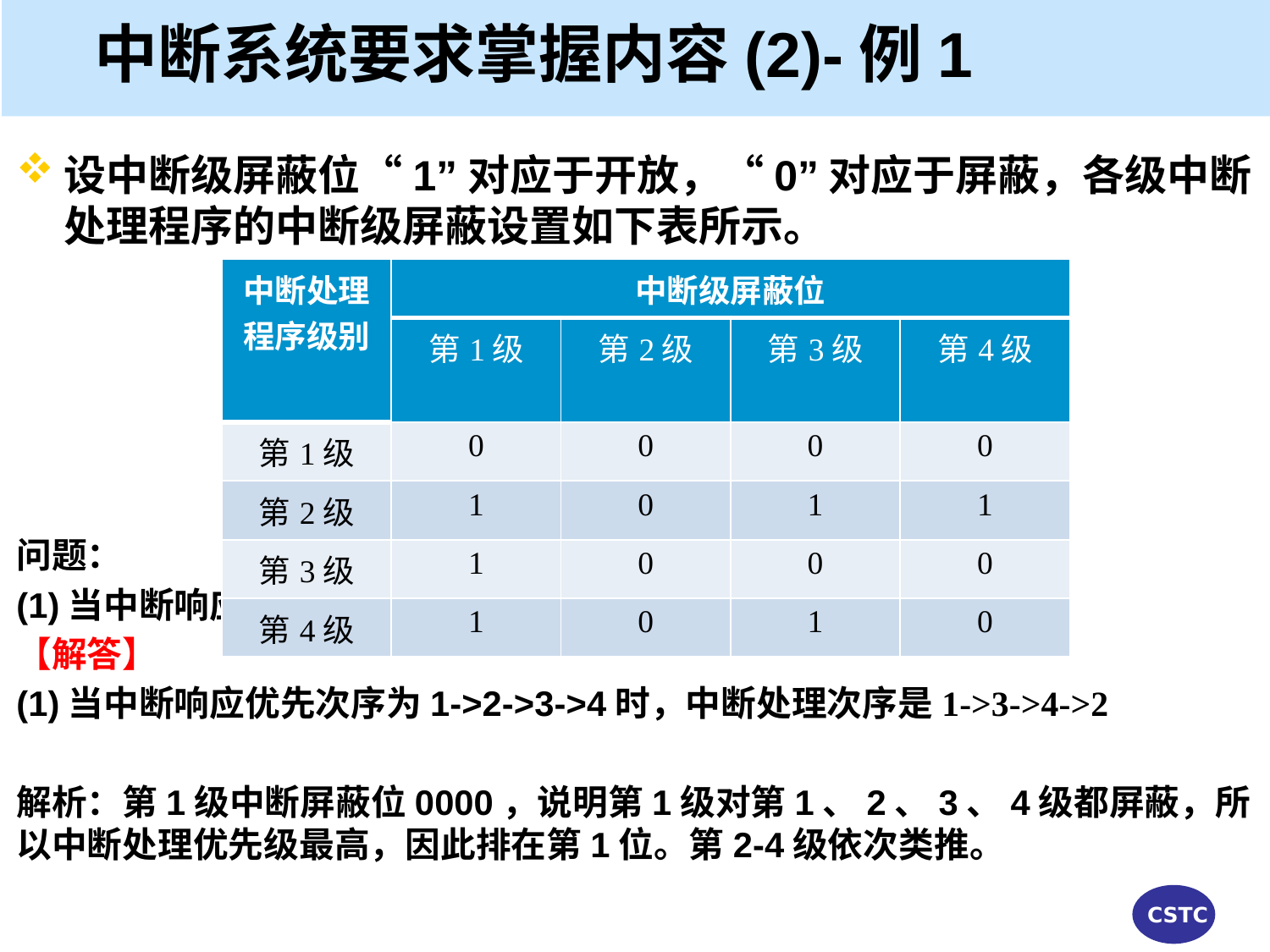

# 中断系统要求掌握内容(2)-例1
设中断级屏蔽位“1”对应于开放，“0”对应于屏蔽，各级中断处理程序的中断级屏蔽设置如下表所示。

问题：
(1)当中断响应优先次序为1->2->3->4时，中断处理次序是什么？
【解答】
(1)当中断响应优先次序为1->2->3->4时，中断处理次序是1->3->4->2

解析：第1级中断屏蔽位0000，说明第1级对第1、2、3、4级都屏蔽，所以中断处理优先级最高，因此排在第1位。第2-4级依次类推。
| 中断处理程序级别 | 中断级屏蔽位 |  |  |  |
| --- | --- | --- | --- | --- |
|  | 第1级 | 第2级 | 第3级 | 第4级 |
| 第1级 | 0 | 0 | 0 | 0 |
| 第2级 | 1 | 0 | 1 | 1 |
| 第3级 | 1 | 0 | 0 | 0 |
| 第4级 | 1 | 0 | 1 | 0 |